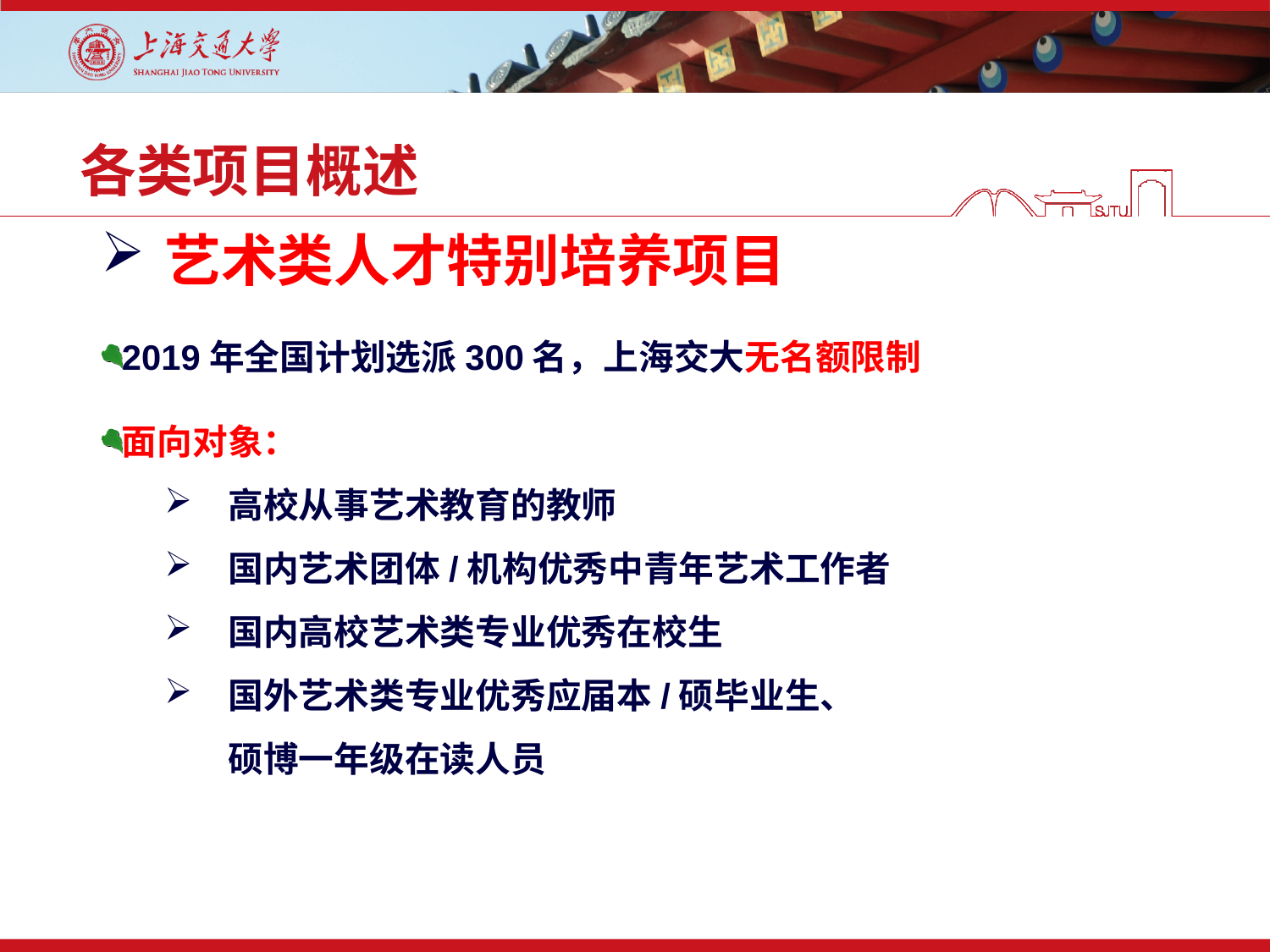

# 各类项目概述
艺术类人才特别培养项目
2019年全国计划选派300名，上海交大无名额限制
面向对象：
高校从事艺术教育的教师
国内艺术团体/机构优秀中青年艺术工作者
国内高校艺术类专业优秀在校生
国外艺术类专业优秀应届本/硕毕业生、
硕博一年级在读人员